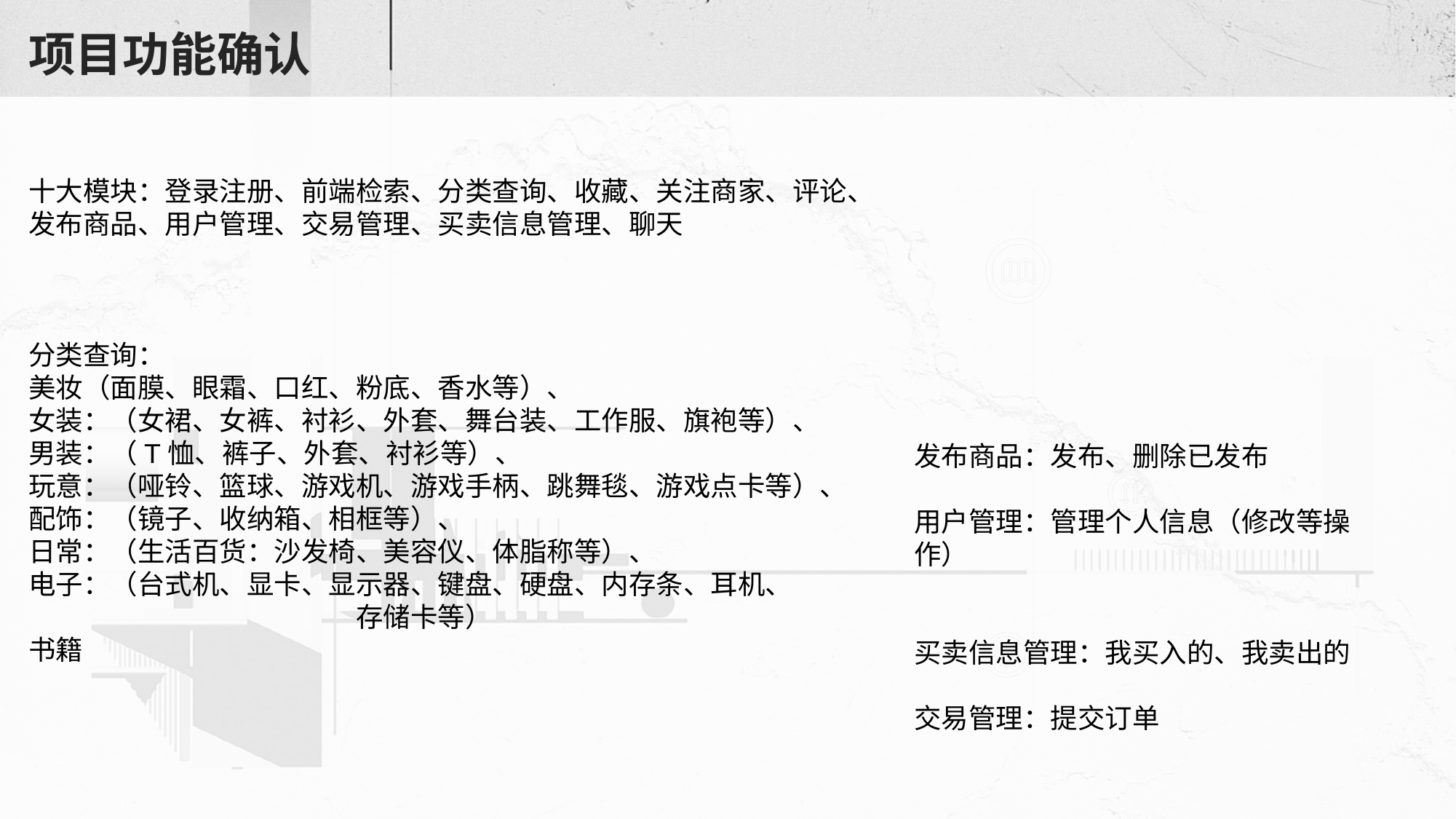

# 项目功能确认
十大模块：登录注册、前端检索、分类查询、收藏、关注商家、评论、
发布商品、用户管理、交易管理、买卖信息管理、聊天

分类查询：
美妆（面膜、眼霜、口红、粉底、香水等）、
女装：（女裙、女裤、衬衫、外套、舞台装、工作服、旗袍等）、
男装：（T恤、裤子、外套、衬衫等）、
玩意：（哑铃、篮球、游戏机、游戏手柄、跳舞毯、游戏点卡等）、
配饰：（镜子、收纳箱、相框等）、
日常：（生活百货：沙发椅、美容仪、体脂称等）、
电子：（台式机、显卡、显示器、键盘、硬盘、内存条、耳机、				存储卡等）
书籍

发布商品：发布、删除已发布

用户管理：管理个人信息（修改等操作）

买卖信息管理：我买入的、我卖出的

交易管理：提交订单